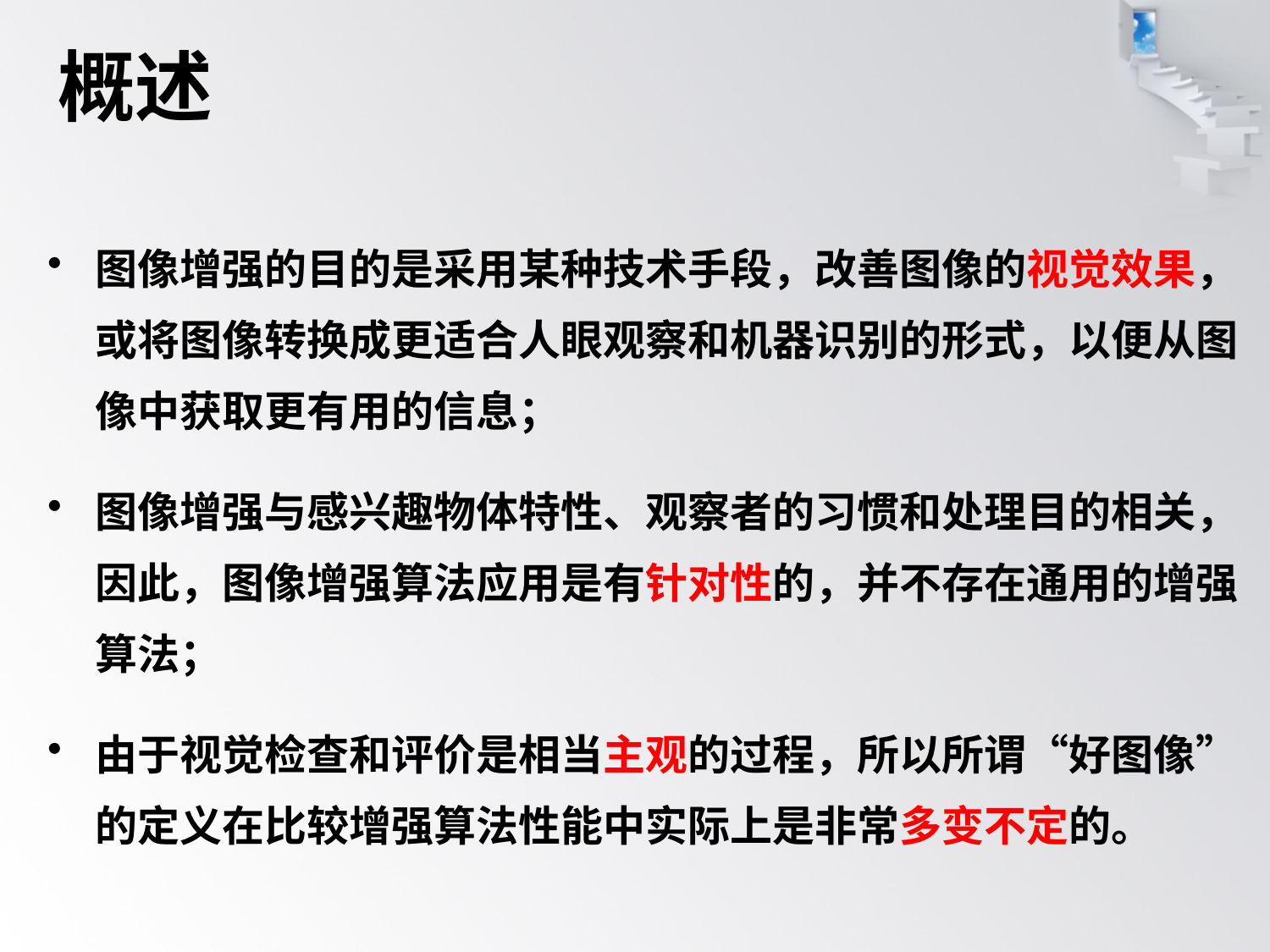

# 概述
图像增强的目的是采用某种技术手段，改善图像的视觉效果，或将图像转换成更适合人眼观察和机器识别的形式，以便从图像中获取更有用的信息；

图像增强与感兴趣物体特性、观察者的习惯和处理目的相关，因此，图像增强算法应用是有针对性的，并不存在通用的增强算法；

由于视觉检查和评价是相当主观的过程，所以所谓“好图像”的定义在比较增强算法性能中实际上是非常多变不定的。